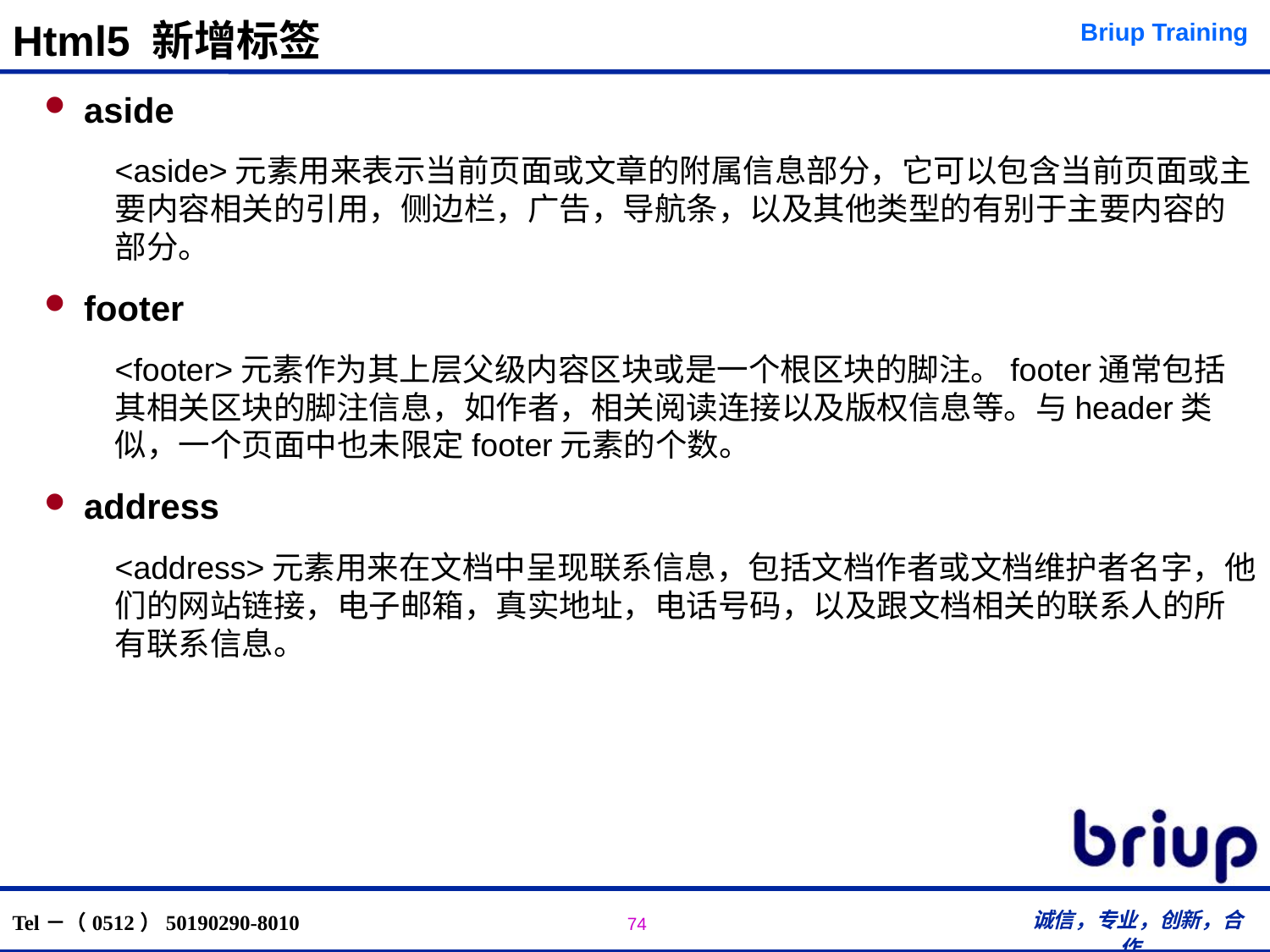

# Html5 新增标签
aside
<aside>元素用来表示当前页面或文章的附属信息部分，它可以包含当前页面或主要内容相关的引用，侧边栏，广告，导航条，以及其他类型的有别于主要内容的部分。
footer
<footer>元素作为其上层父级内容区块或是一个根区块的脚注。footer通常包括其相关区块的脚注信息，如作者，相关阅读连接以及版权信息等。与header类似，一个页面中也未限定footer元素的个数。
address
<address>元素用来在文档中呈现联系信息，包括文档作者或文档维护者名字，他们的网站链接，电子邮箱，真实地址，电话号码，以及跟文档相关的联系人的所有联系信息。